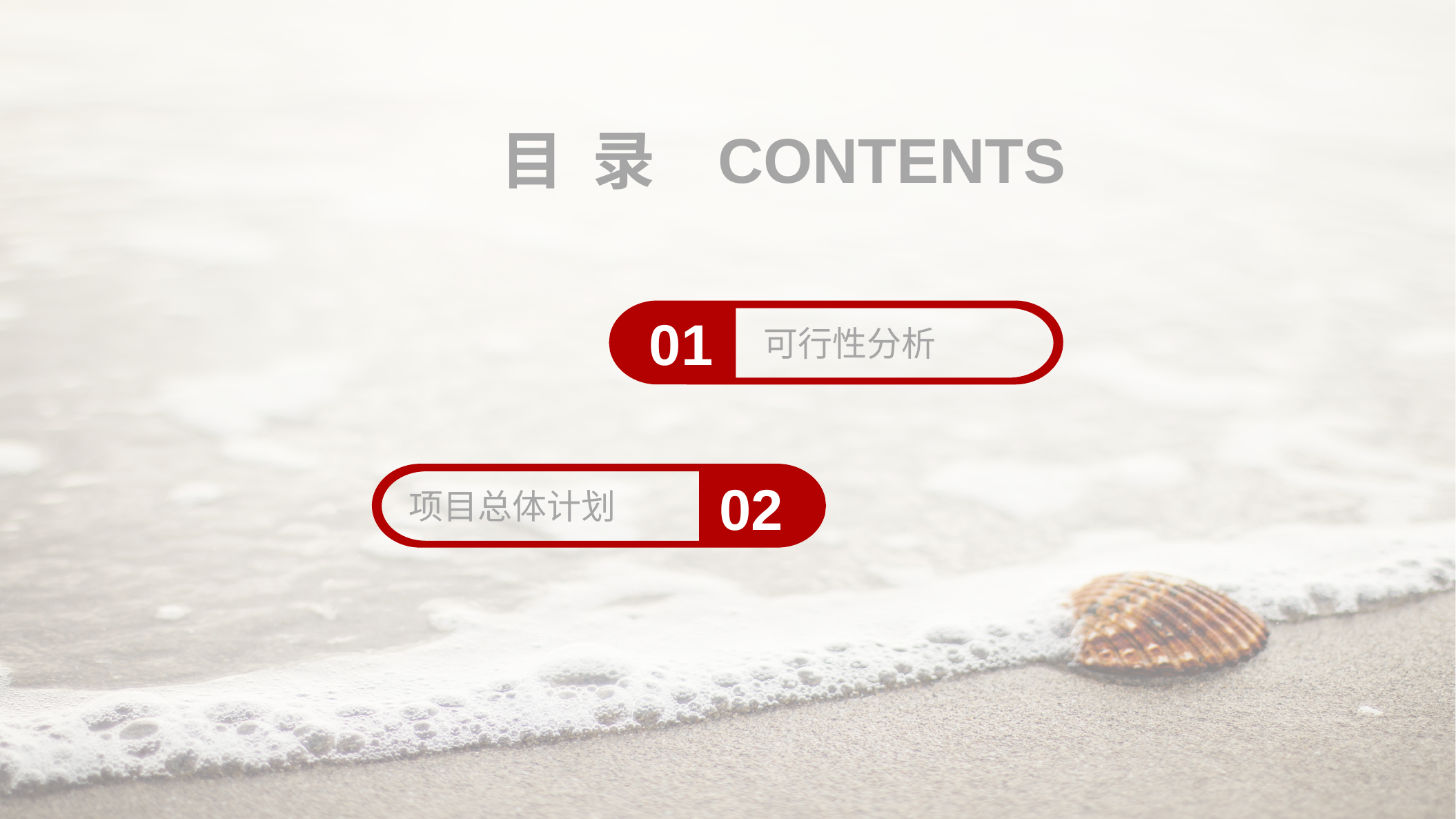

目  录
CONTENTS
可行性分析
01
项目总体计划
02